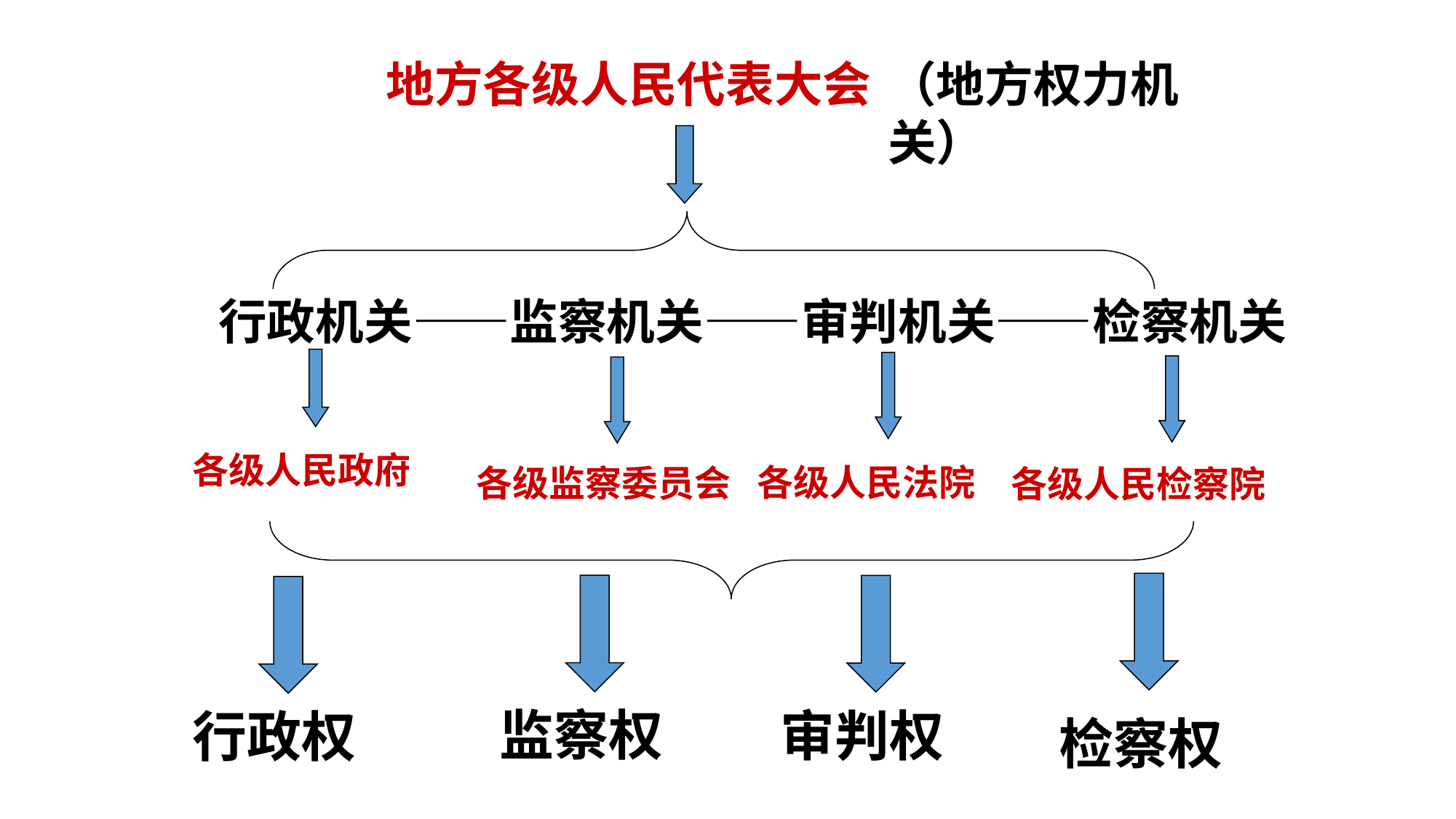

地方各级人民代表大会
（地方权力机关）

行政机关——监察机关——审判机关——检察机关

各级人民政府
各级人民法院
各级监察委员会
各级人民检察院

监察权
审判权
行政权
检察权